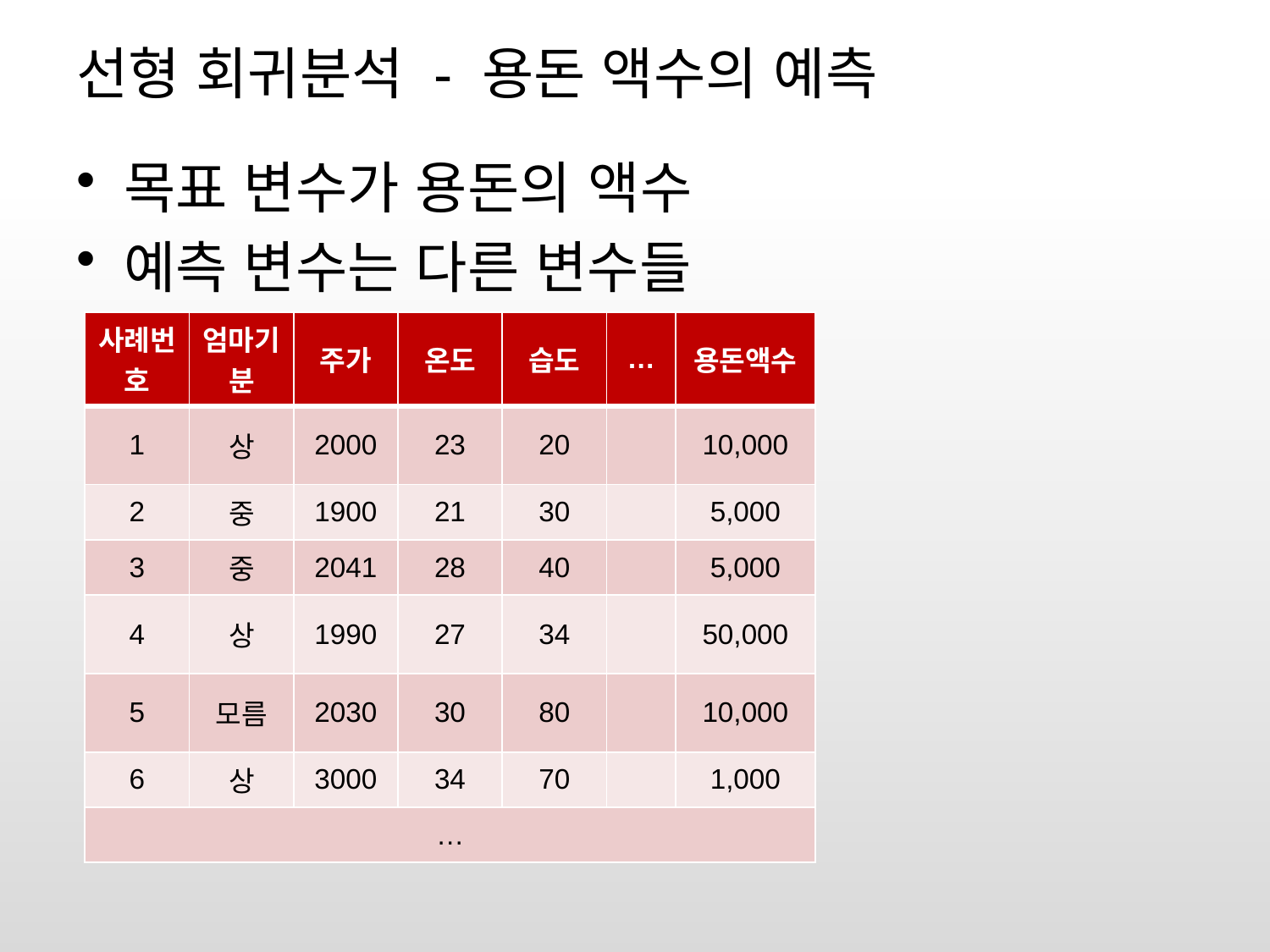

# 선형 회귀분석 - 용돈 액수의 예측
목표 변수가 용돈의 액수
예측 변수는 다른 변수들
| 사례번호 | 엄마기분 | 주가 | 온도 | 습도 | … | 용돈액수 |
| --- | --- | --- | --- | --- | --- | --- |
| 1 | 상 | 2000 | 23 | 20 |  | 10,000 |
| 2 | 중 | 1900 | 21 | 30 |  | 5,000 |
| 3 | 중 | 2041 | 28 | 40 |  | 5,000 |
| 4 | 상 | 1990 | 27 | 34 |  | 50,000 |
| 5 | 모름 | 2030 | 30 | 80 |  | 10,000 |
| 6 | 상 | 3000 | 34 | 70 |  | 1,000 |
| … |  |  |  |  |  |  |